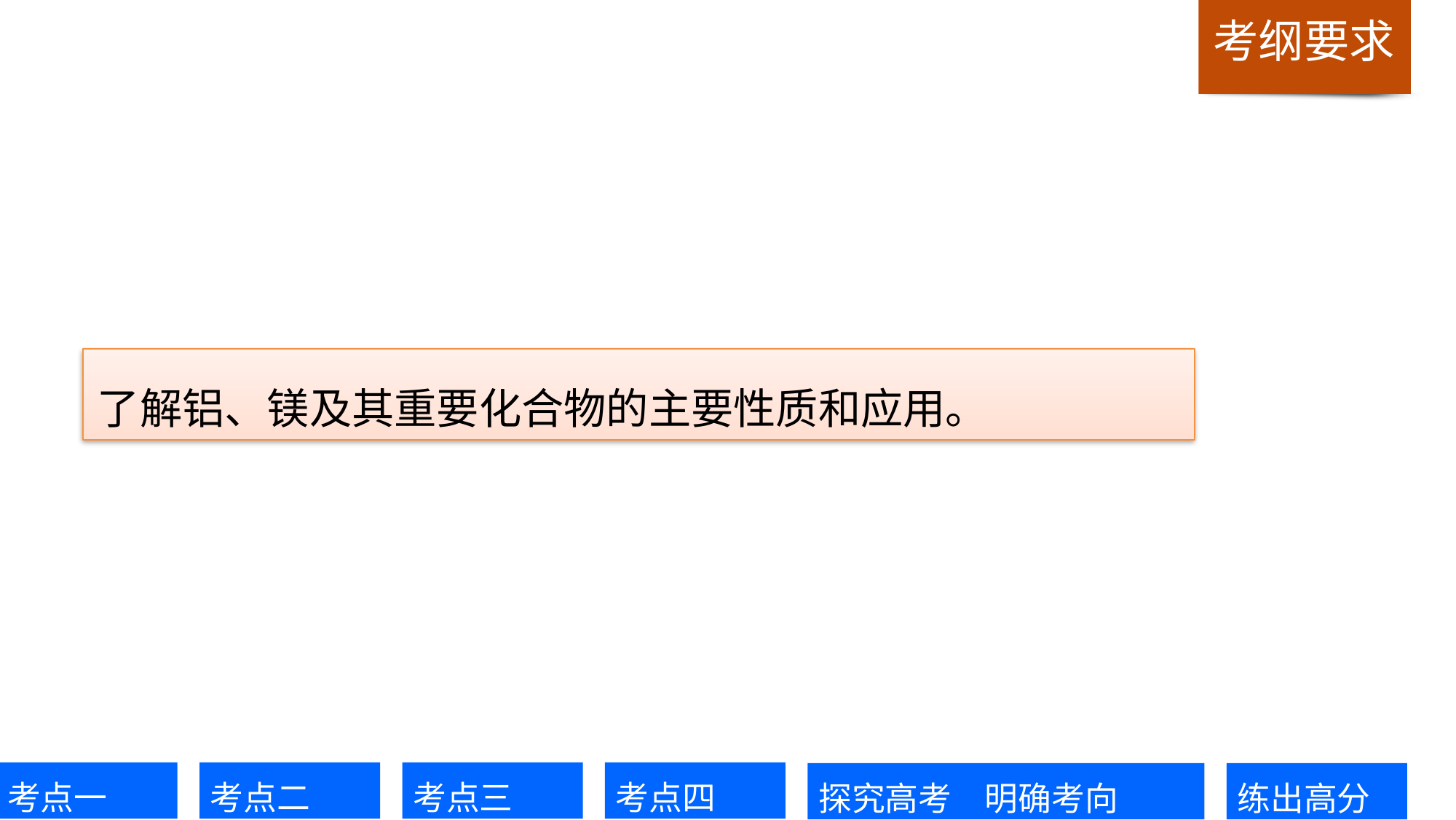

了解铝、镁及其重要化合物的主要性质和应用。
考点一
考点二
考点三
考点四
探究高考　明确考向
练出高分